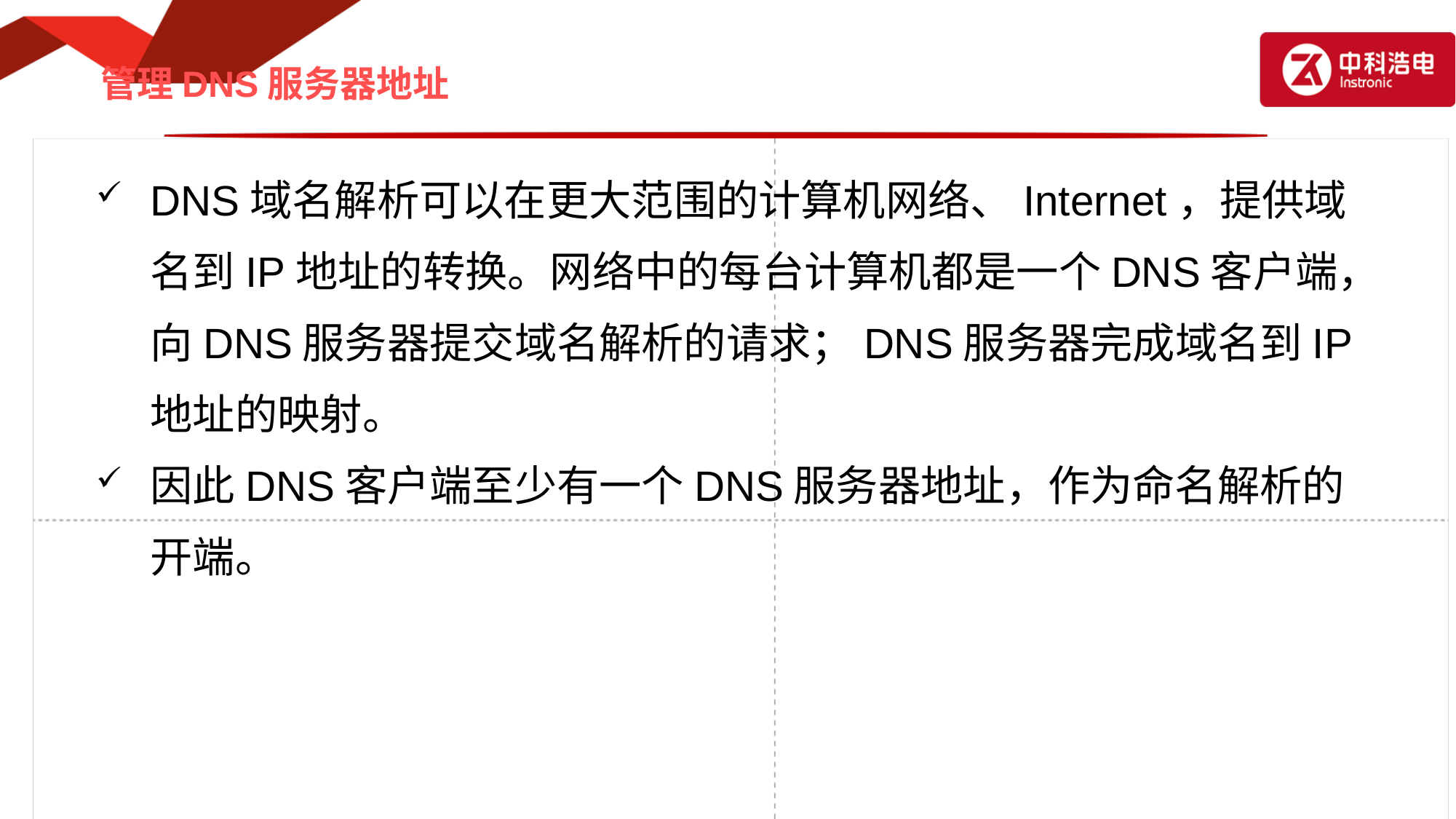

# 管理DNS服务器地址
DNS域名解析可以在更大范围的计算机网络、Internet，提供域名到IP地址的转换。网络中的每台计算机都是一个DNS客户端，向DNS服务器提交域名解析的请求；DNS服务器完成域名到IP地址的映射。
因此DNS客户端至少有一个DNS服务器地址，作为命名解析的开端。